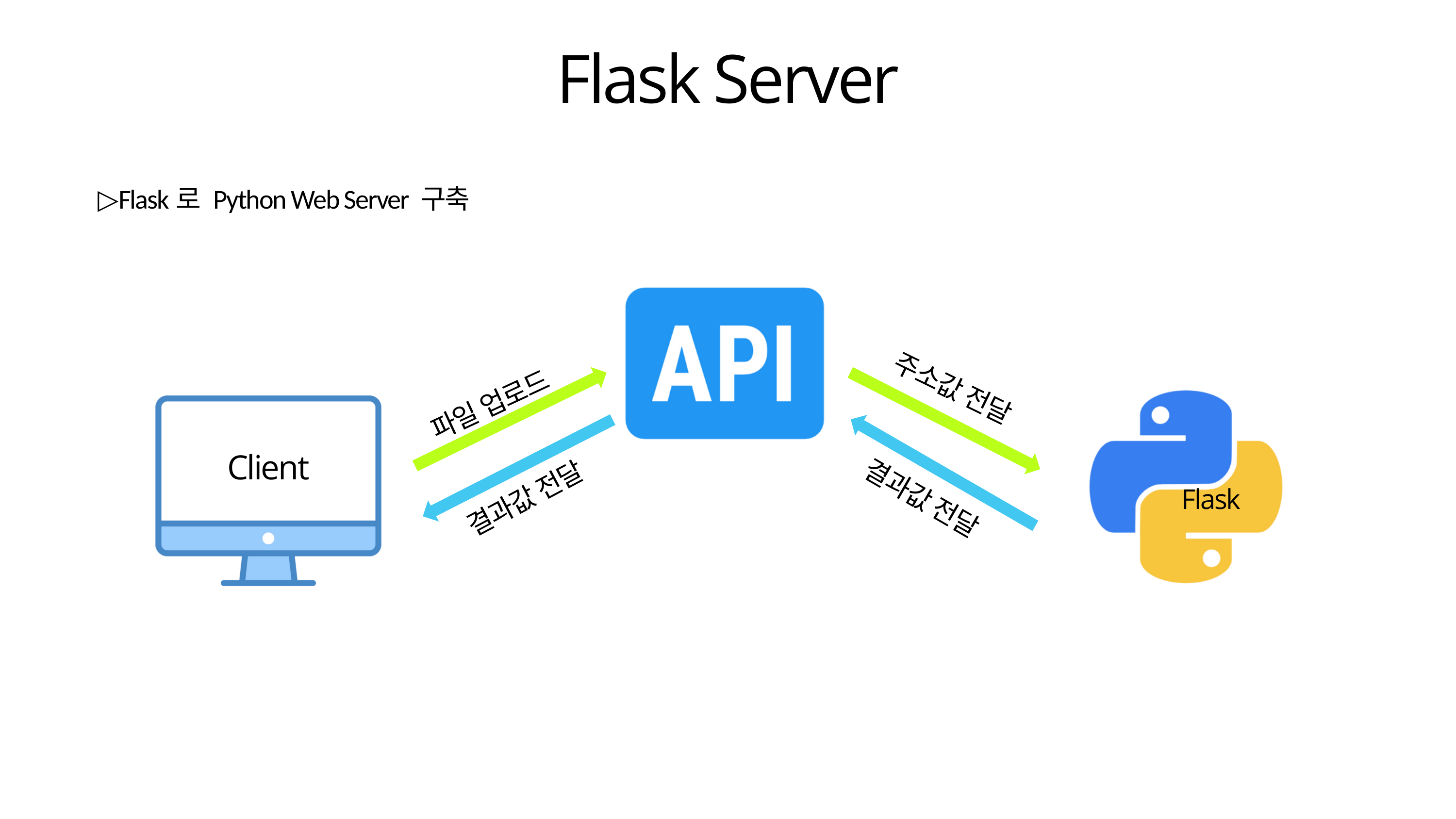

Flask Server
▷Flask로 Python Web Server 구축

파일 업로드

주소값 전달
결과값 전달
Client

Flask
결과값 전달